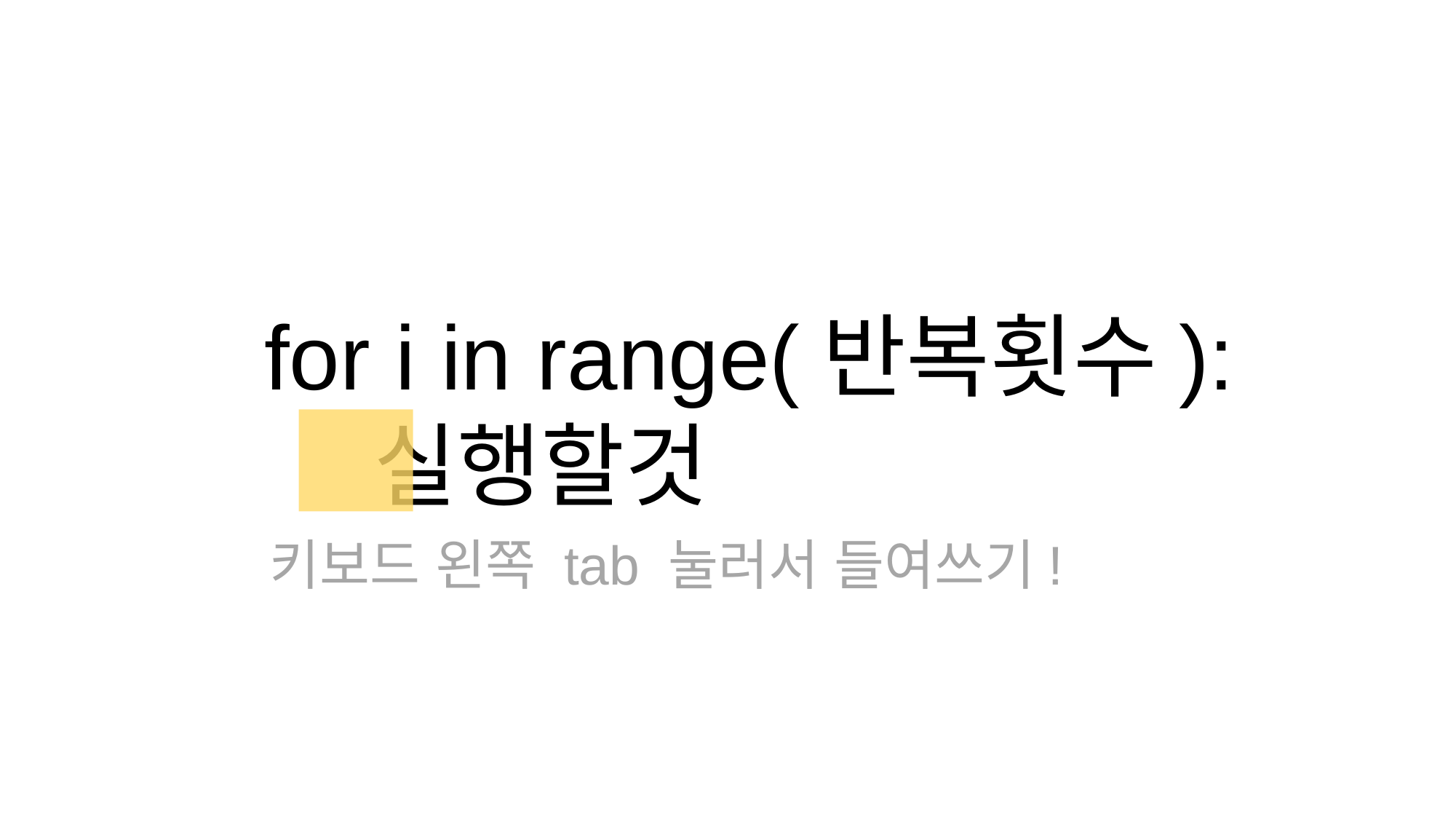

for i in range(반복횟수):
	실행할것

키보드 왼쪽 tab 눌러서 들여쓰기!